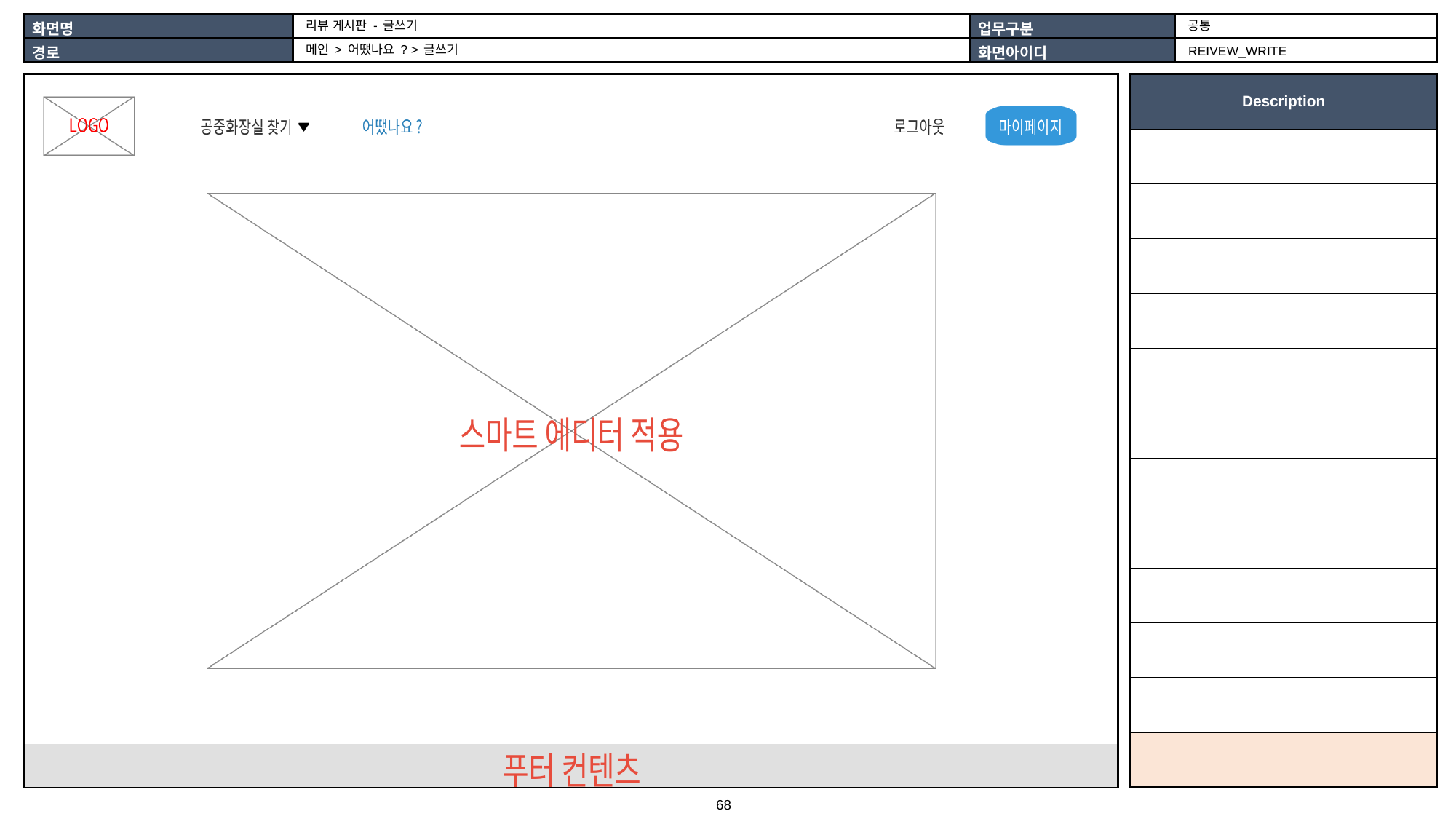

공통
리뷰 게시판 - 글쓰기
메인 > 어땠나요 ? > 글쓰기
REIVEW_WRITE
|  |
| --- |
| Description |  |
| --- | --- |
|  |  |
|  |  |
|  |  |
|  |  |
|  |  |
|  |  |
|  |  |
|  |  |
|  |  |
|  |  |
|  |  |
|  |  |